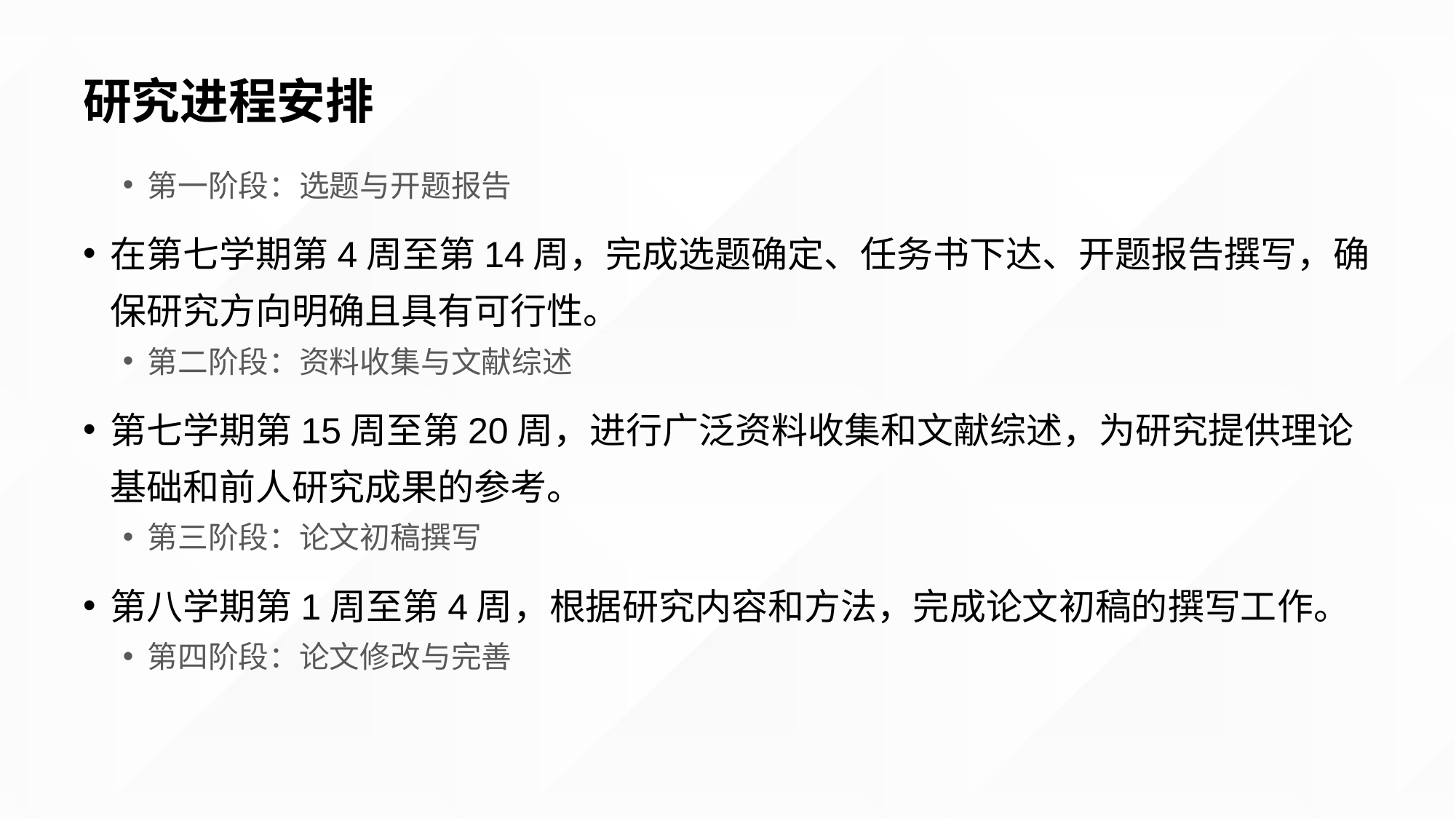

# 研究进程安排
第一阶段：选题与开题报告
在第七学期第4周至第14周，完成选题确定、任务书下达、开题报告撰写，确保研究方向明确且具有可行性。
第二阶段：资料收集与文献综述
第七学期第15周至第20周，进行广泛资料收集和文献综述，为研究提供理论基础和前人研究成果的参考。
第三阶段：论文初稿撰写
第八学期第1周至第4周，根据研究内容和方法，完成论文初稿的撰写工作。
第四阶段：论文修改与完善